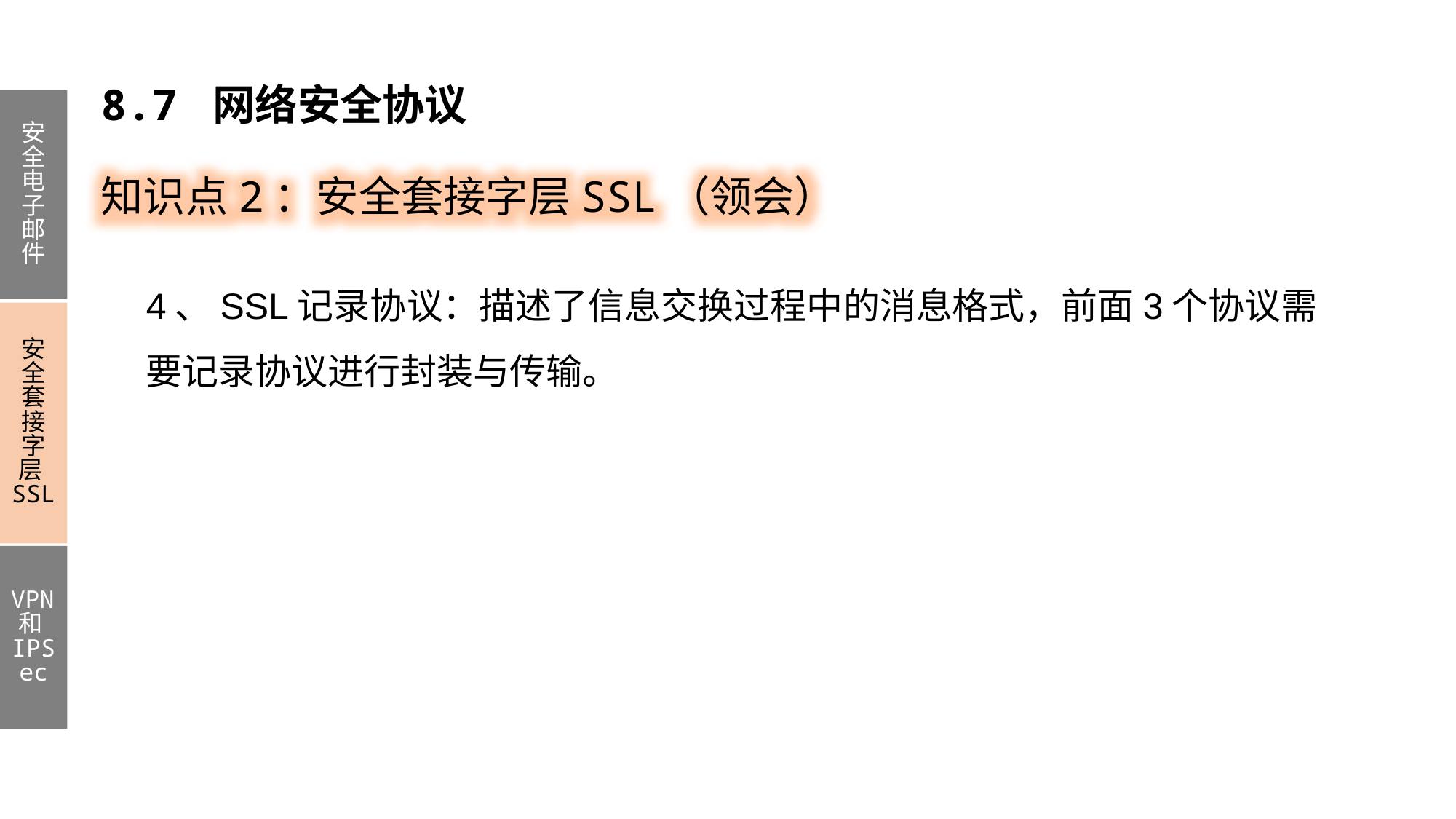

8.7 网络安全协议
安全电子邮件
安全套接字层SSL
VPN和IPSec
知识点2：安全套接字层SSL（领会）
4、SSL记录协议：描述了信息交换过程中的消息格式，前面3个协议需要记录协议进行封装与传输。